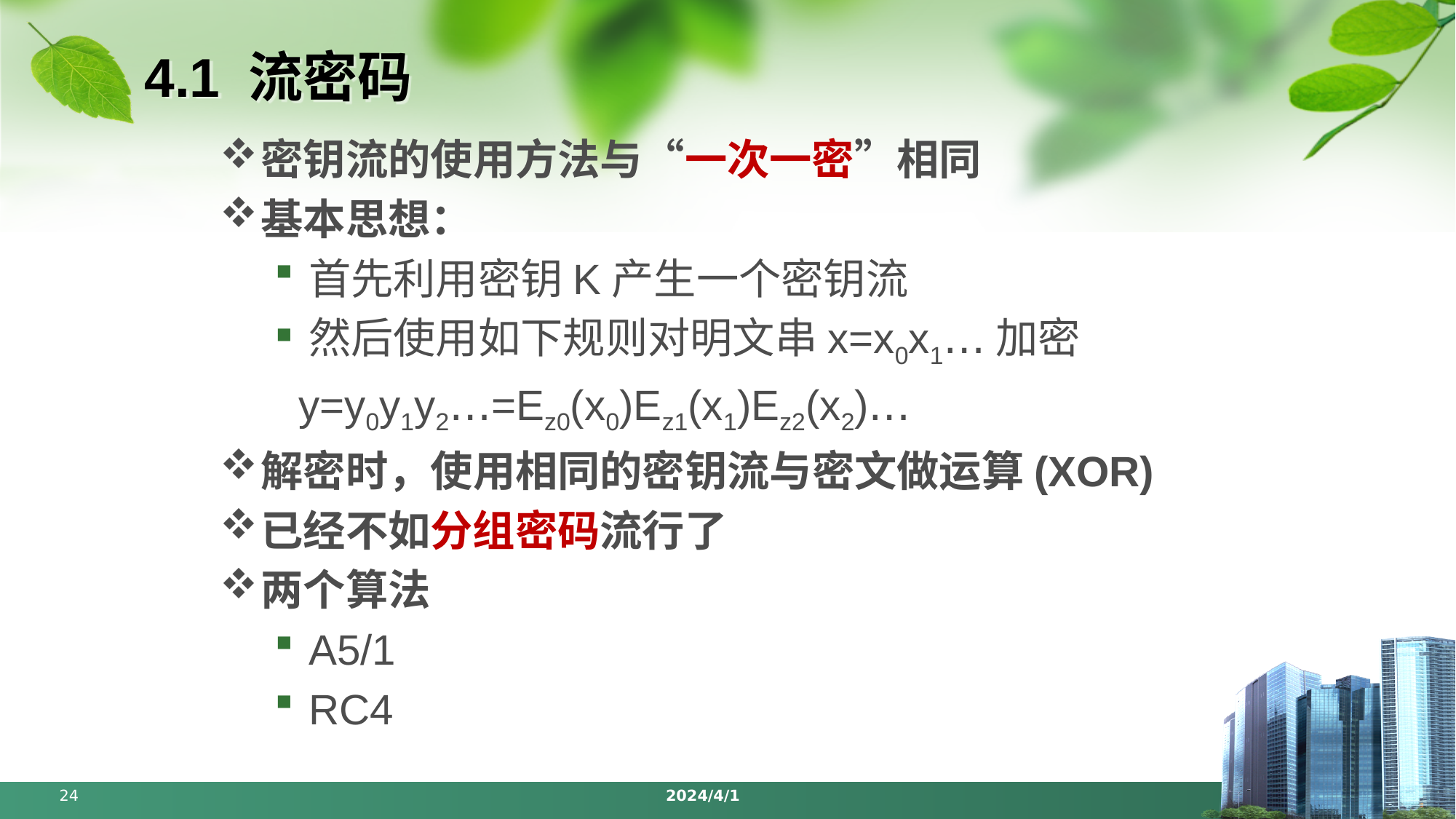

# 4.1 流密码
密钥流的使用方法与“一次一密”相同
基本思想：
首先利用密钥K产生一个密钥流
然后使用如下规则对明文串x=x0x1…加密
  y=y0y1y2…=Ez0(x0)Ez1(x1)Ez2(x2)…
解密时，使用相同的密钥流与密文做运算(XOR)
已经不如分组密码流行了
两个算法
A5/1
RC4
24
2024/4/1